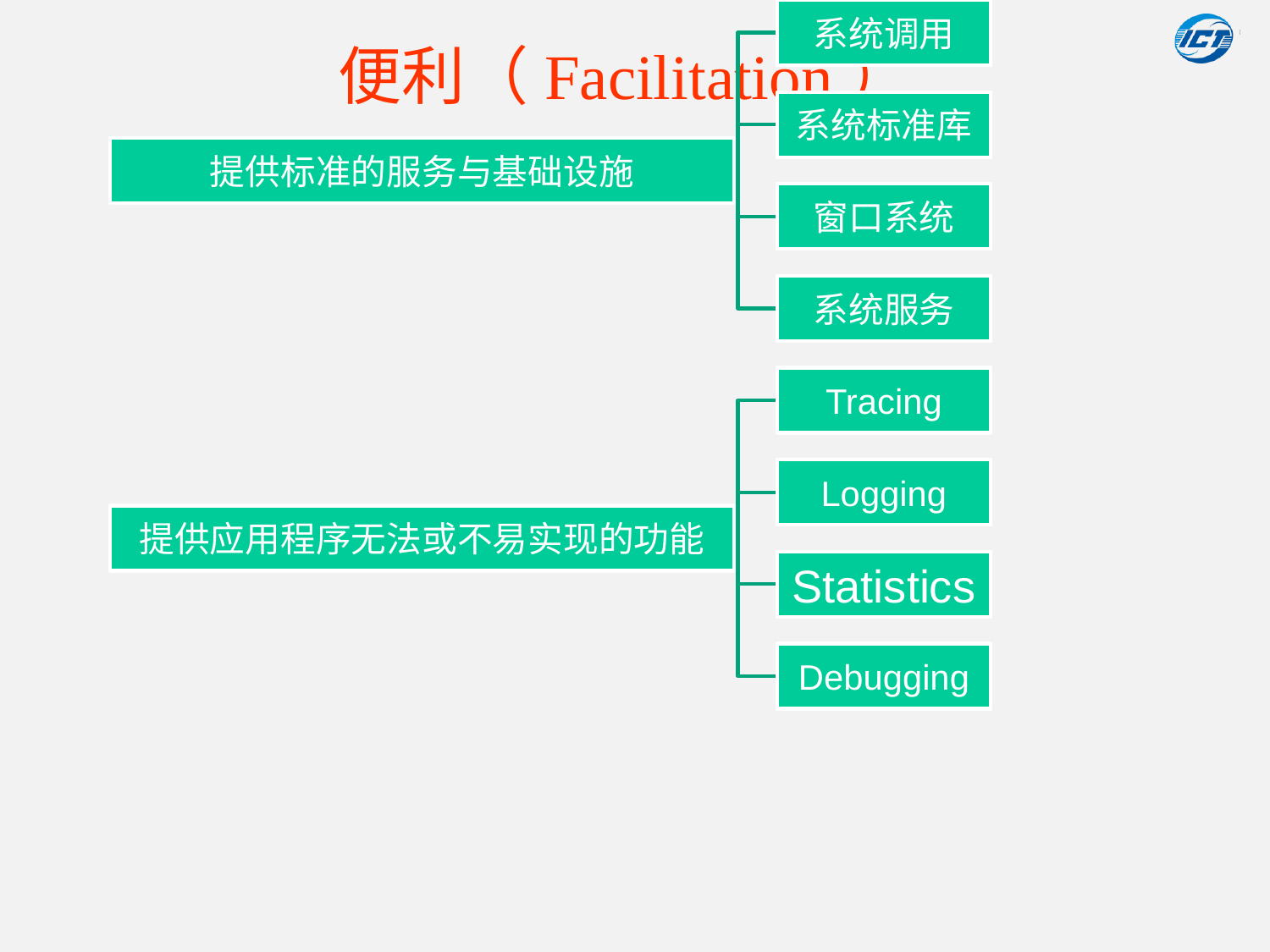

# 便利（Facilitation）
提供标准的服务与基础设施
系统调用
系统标准库
窗口系统
系统服务
提供应用程序无法或不易实现的功能
Tracing
Logging
Statistics
Debugging